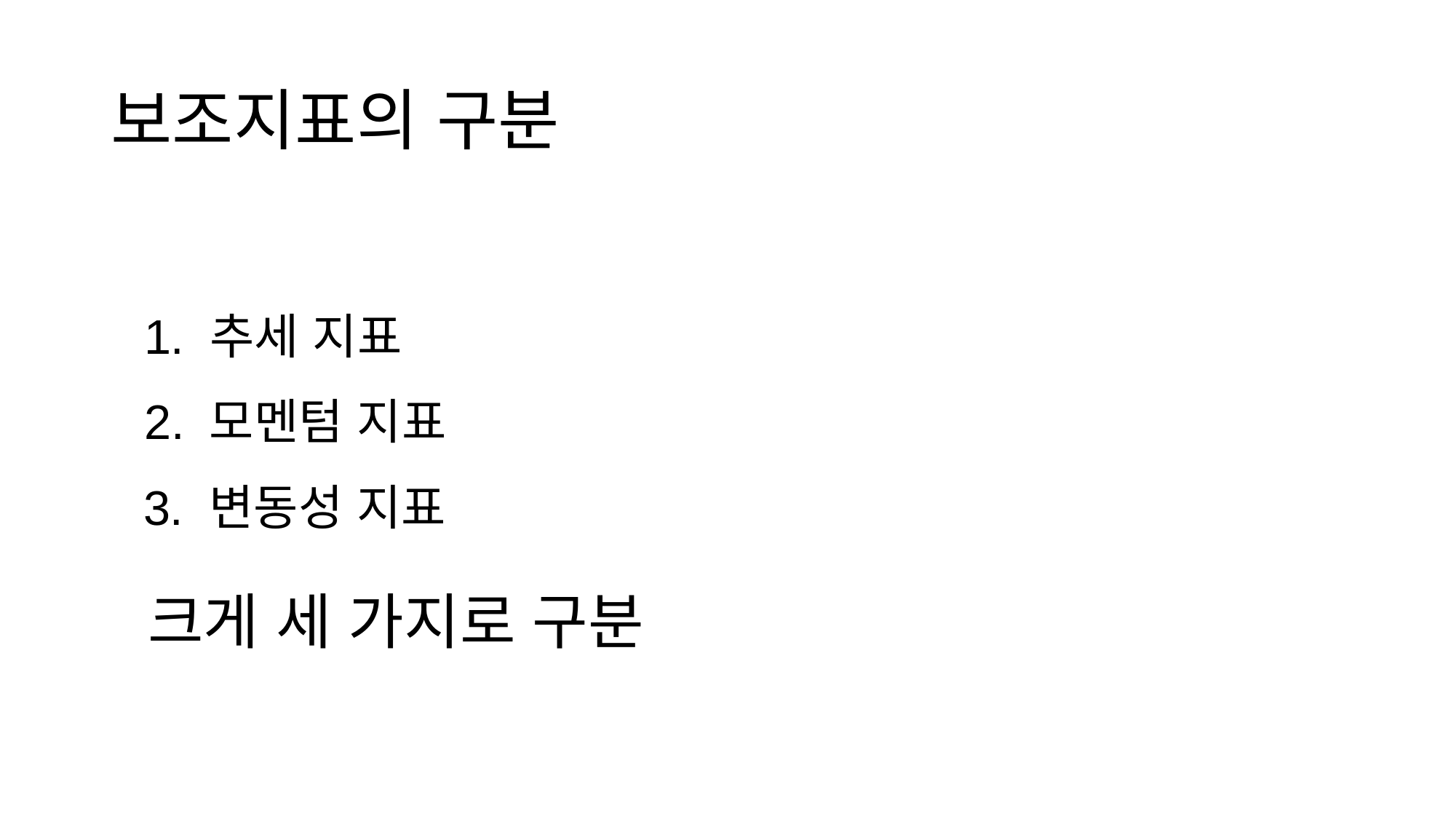

# 보조지표의 구분
1. 추세 지표
2. 모멘텀 지표
3. 변동성 지표
크게 세 가지로 구분